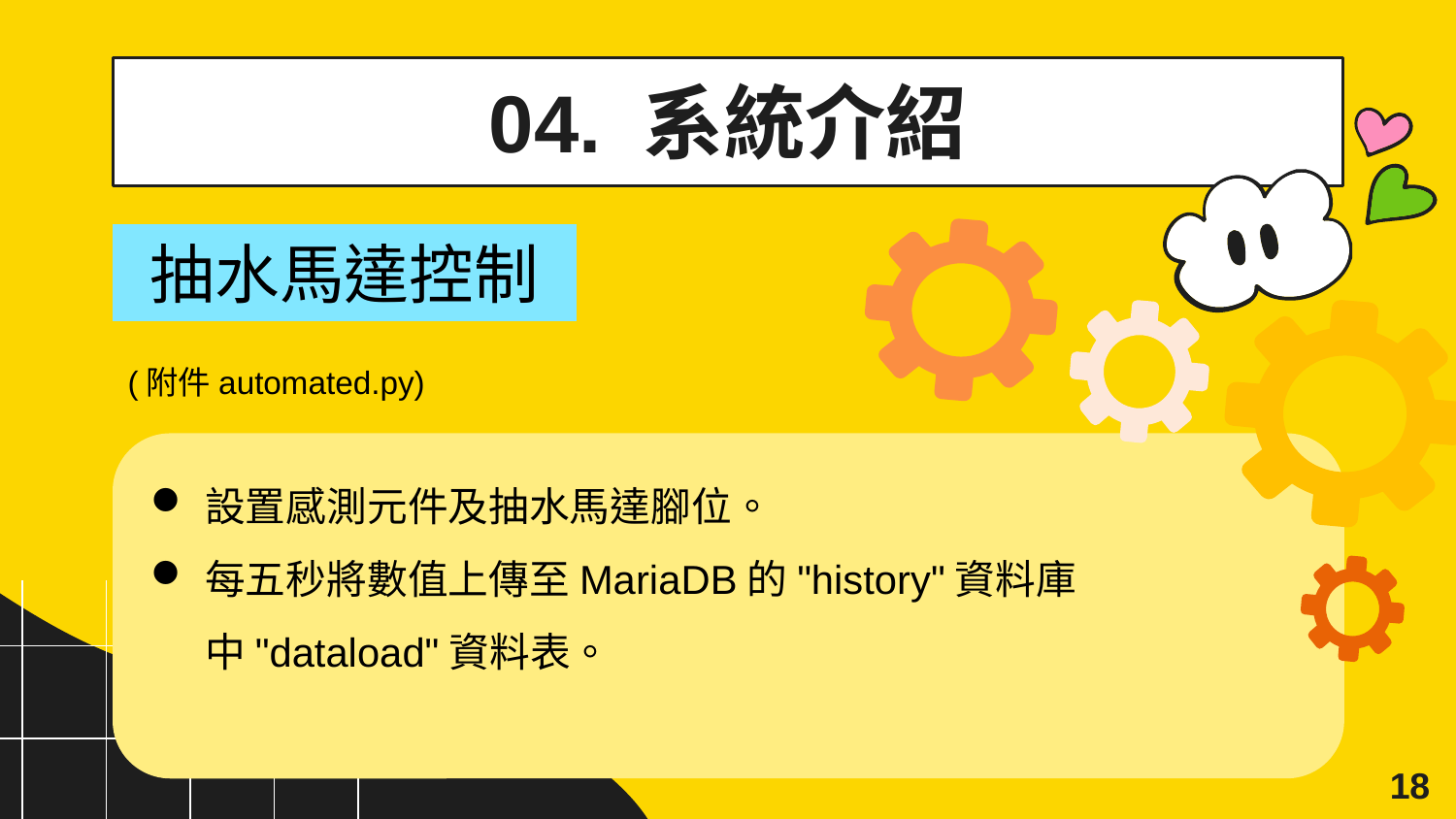

04. 系統介紹

抽水馬達控制

(附件automated.py)

設置感測元件及抽水馬達腳位。
每五秒將數值上傳至MariaDB的"history"資料庫中"dataload"資料表。

18